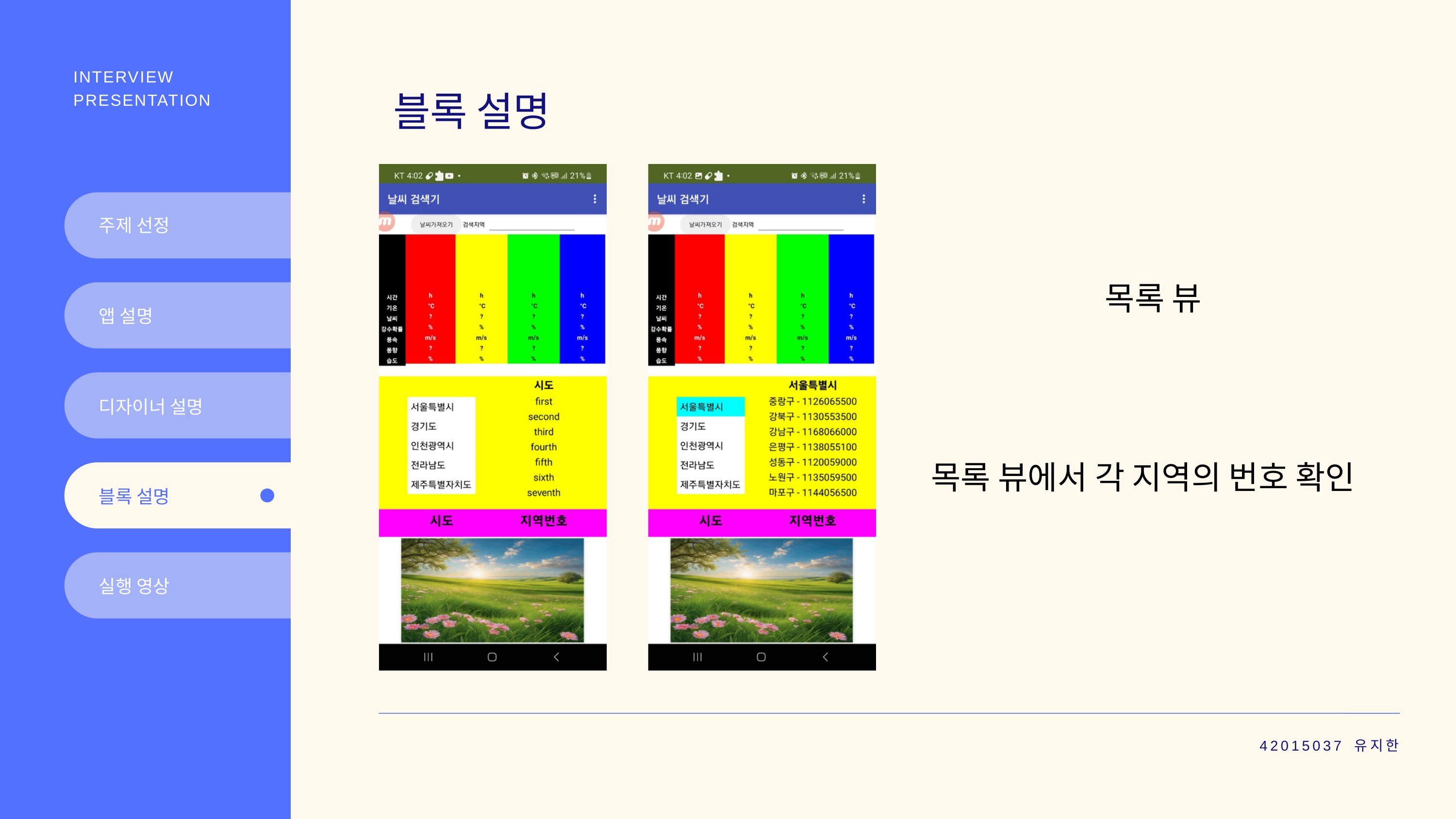

INTERVIEW PRESENTATION
블록 설명

주제 선정
목록 뷰

앱 설명

디자이너 설명
목록 뷰에서 각 지역의 번호 확인

블록 설명

실행 영상

42015037 유지한